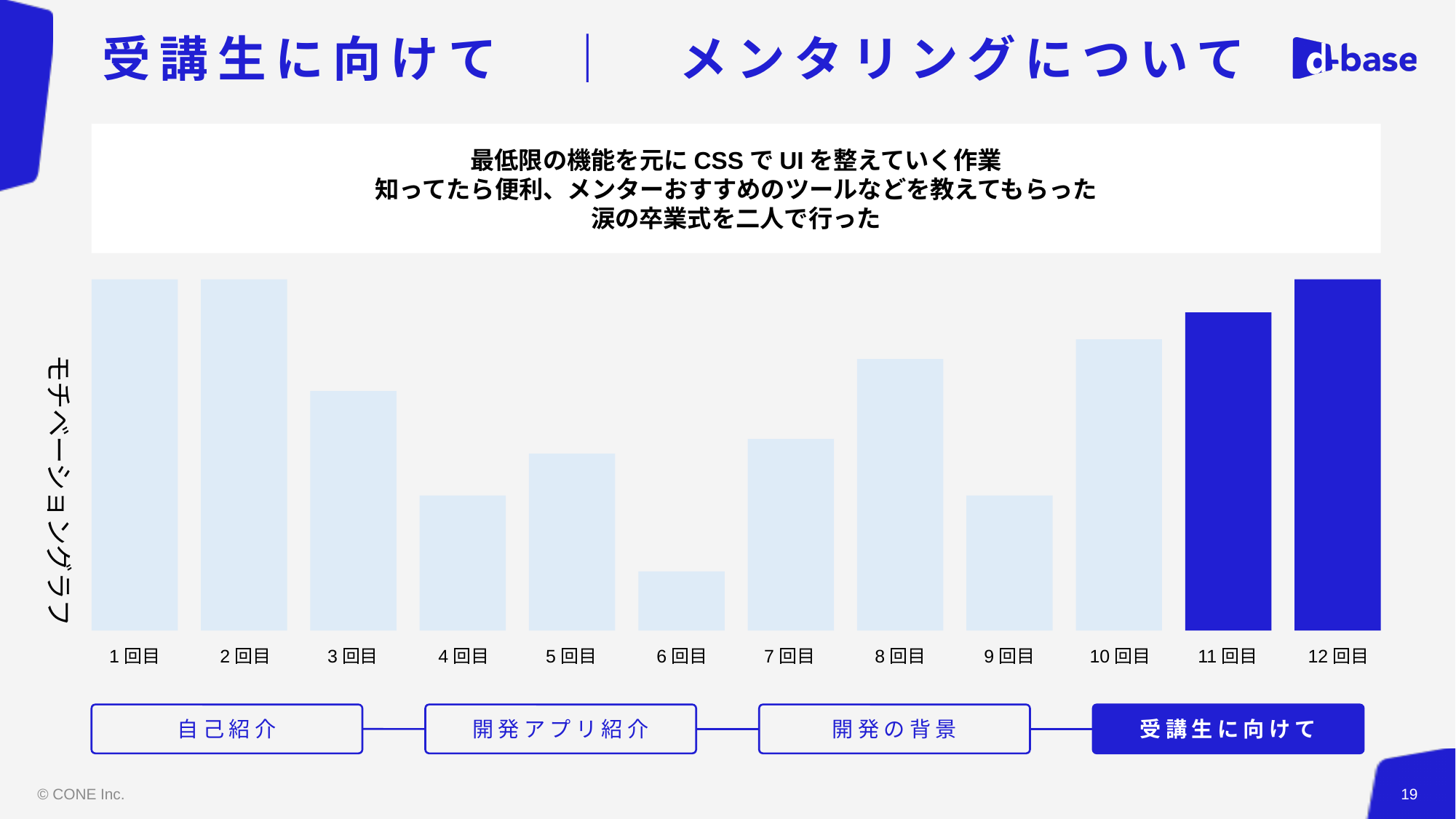

# 受講生に向けて　｜　メンタリングについて
最低限の機能を元にCSSでUIを整えていく作業
知ってたら便利、メンターおすすめのツールなどを教えてもらった
涙の卒業式を二人で行った

モチベーショングラフ

1回目
2回目
3回目
4回目
5回目
6回目
7回目
8回目
9回目
10回目
11回目
12回目
自己紹介
開発アプリ紹介
開発の背景
受講生に向けて
© CONE Inc.
19